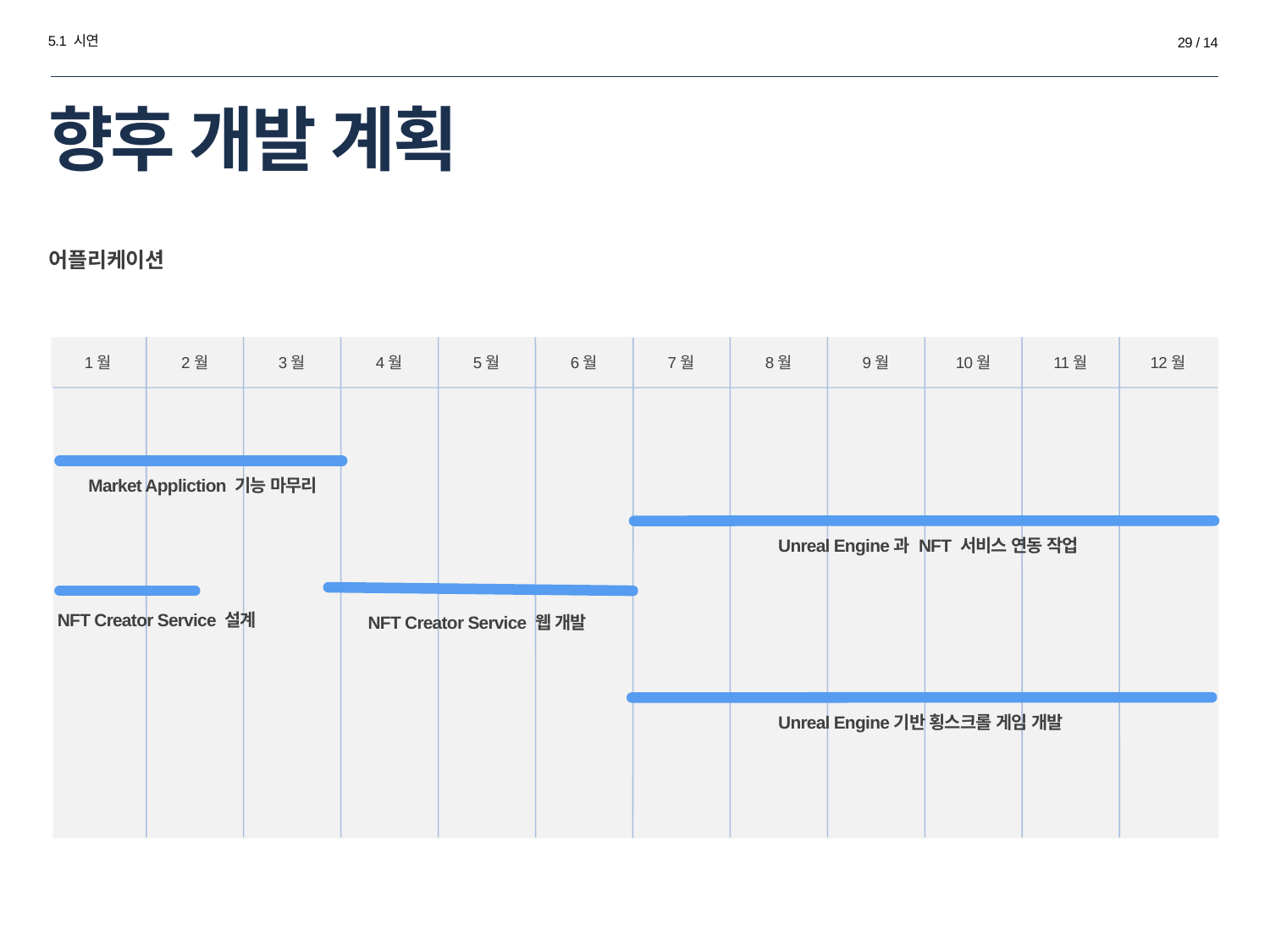

5.1 시연
29 / 14
# 향후 개발 계획
어플리케이션

1월

2월
3월
4월
5월
6월
7월
8월
9월
10월
11월
12월

Market Appliction 기능 마무리
Unreal Engine과 NFT 서비스 연동 작업
NFT Creator Service 설계
NFT Creator Service 웹 개발
Unreal Engine기반 횡스크롤 게임 개발